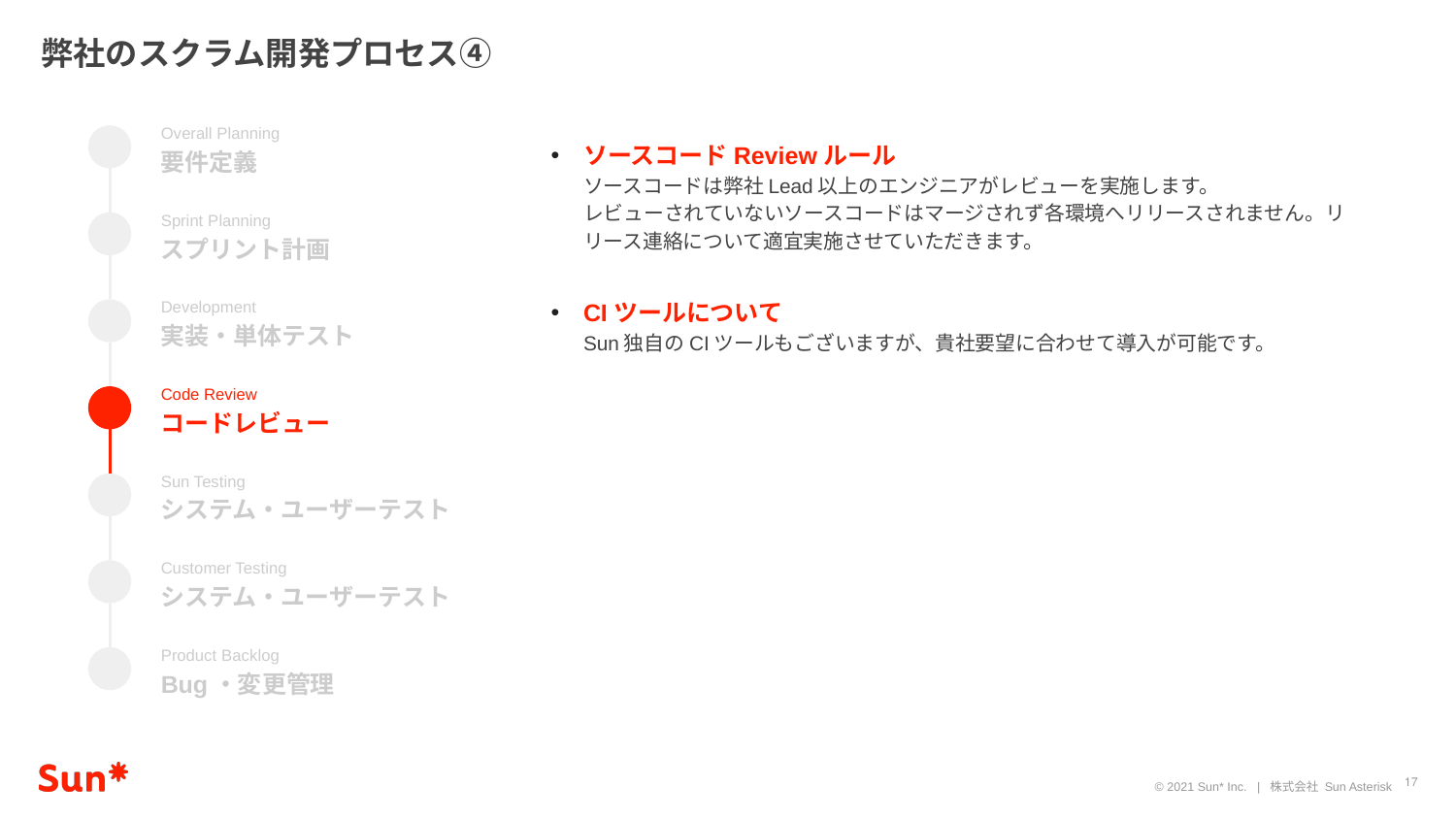

弊社のスクラム開発プロセス④
Overall Planning
要件定義

ソースコードReviewルール
ソースコードは弊社Lead以上のエンジニアがレビューを実施します。
レビューされていないソースコードはマージされず各環境へリリースされません。リリース連絡について適宜実施させていただきます。
CIツールについて
Sun独自のCIツールもございますが、貴社要望に合わせて導入が可能です。
Sprint Planning
スプリント計画

Development
実装・単体テスト

Code Review
コードレビュー

Sun Testing
システム・ユーザーテスト

Customer Testing
システム・ユーザーテスト

Product Backlog
Bug・変更管理